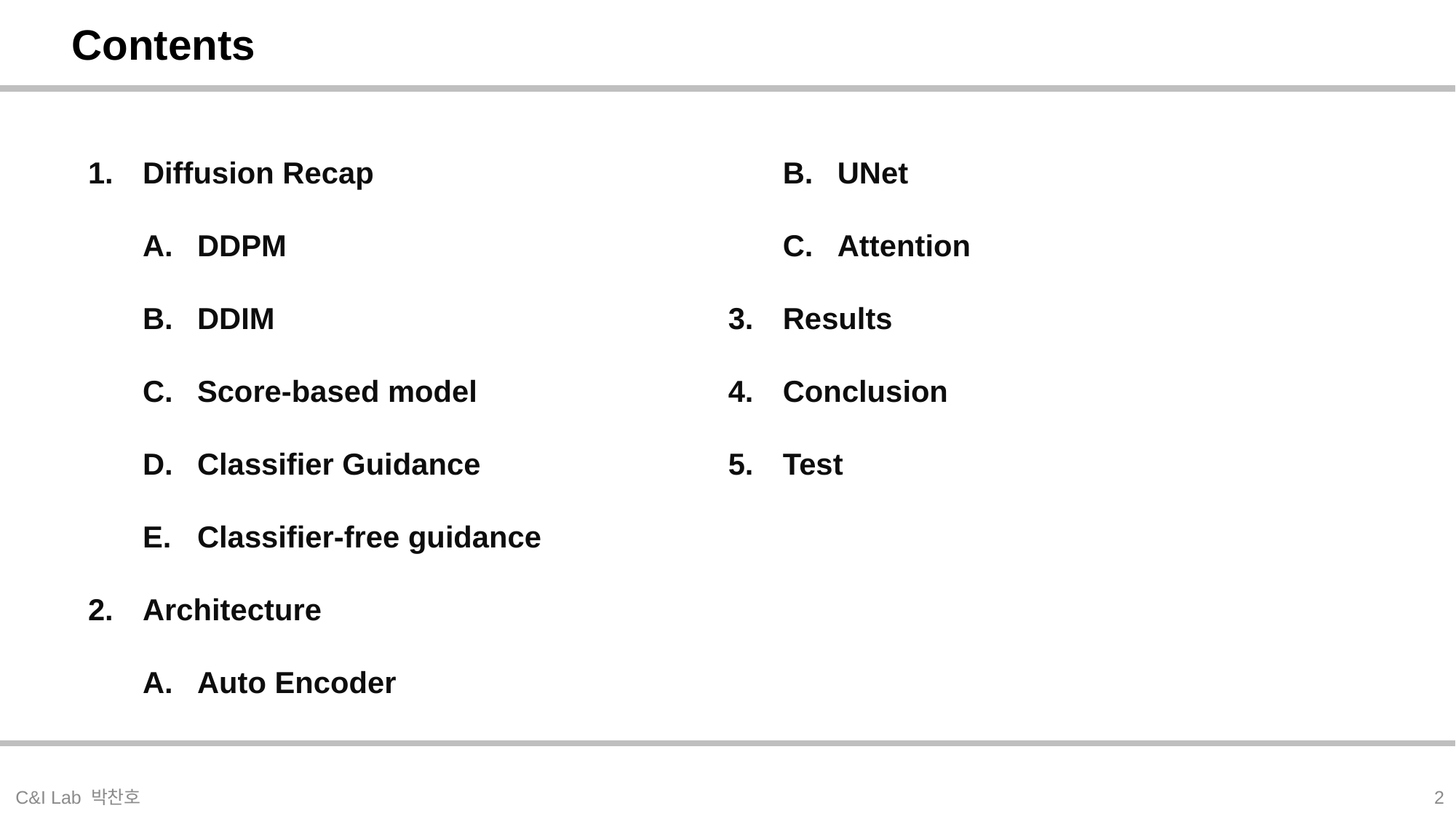

| Contents |
| --- |
Diffusion Recap
DDPM
DDIM
Score-based model
Classifier Guidance
Classifier-free guidance
Architecture
Auto Encoder
UNet
Attention
Results
Conclusion
Test

|  |
| --- |
2
C&I Lab 박찬호